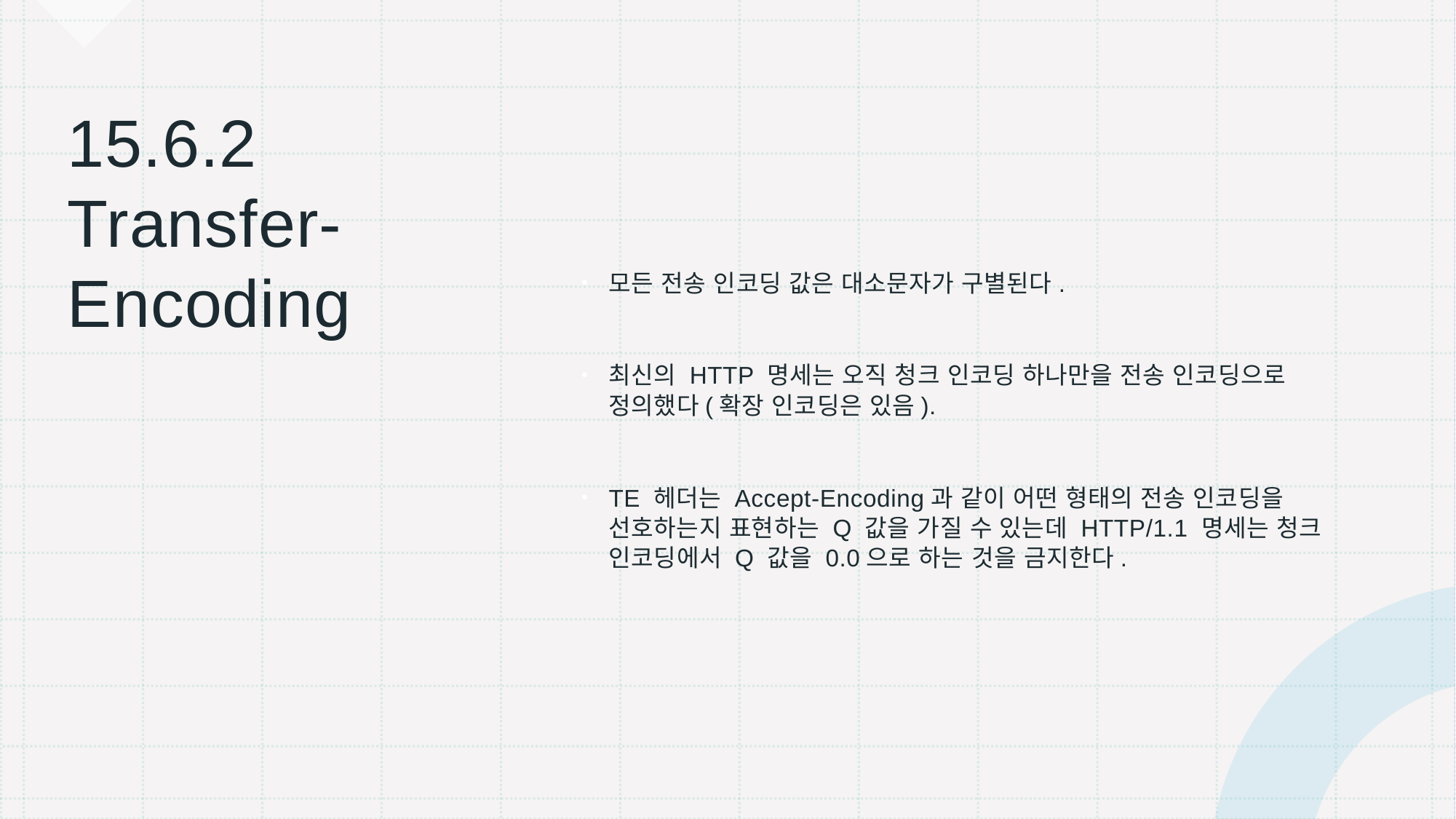

모든 전송 인코딩 값은 대소문자가 구별된다.

최신의 HTTP 명세는 오직 청크 인코딩 하나만을 전송 인코딩으로 정의했다(확장 인코딩은 있음).

TE 헤더는 Accept-Encoding과 같이 어떤 형태의 전송 인코딩을 선호하는지 표현하는 Q 값을 가질 수 있는데 HTTP/1.1 명세는 청크 인코딩에서 Q 값을 0.0으로 하는 것을 금지한다.
# 15.6.2 Transfer-Encoding